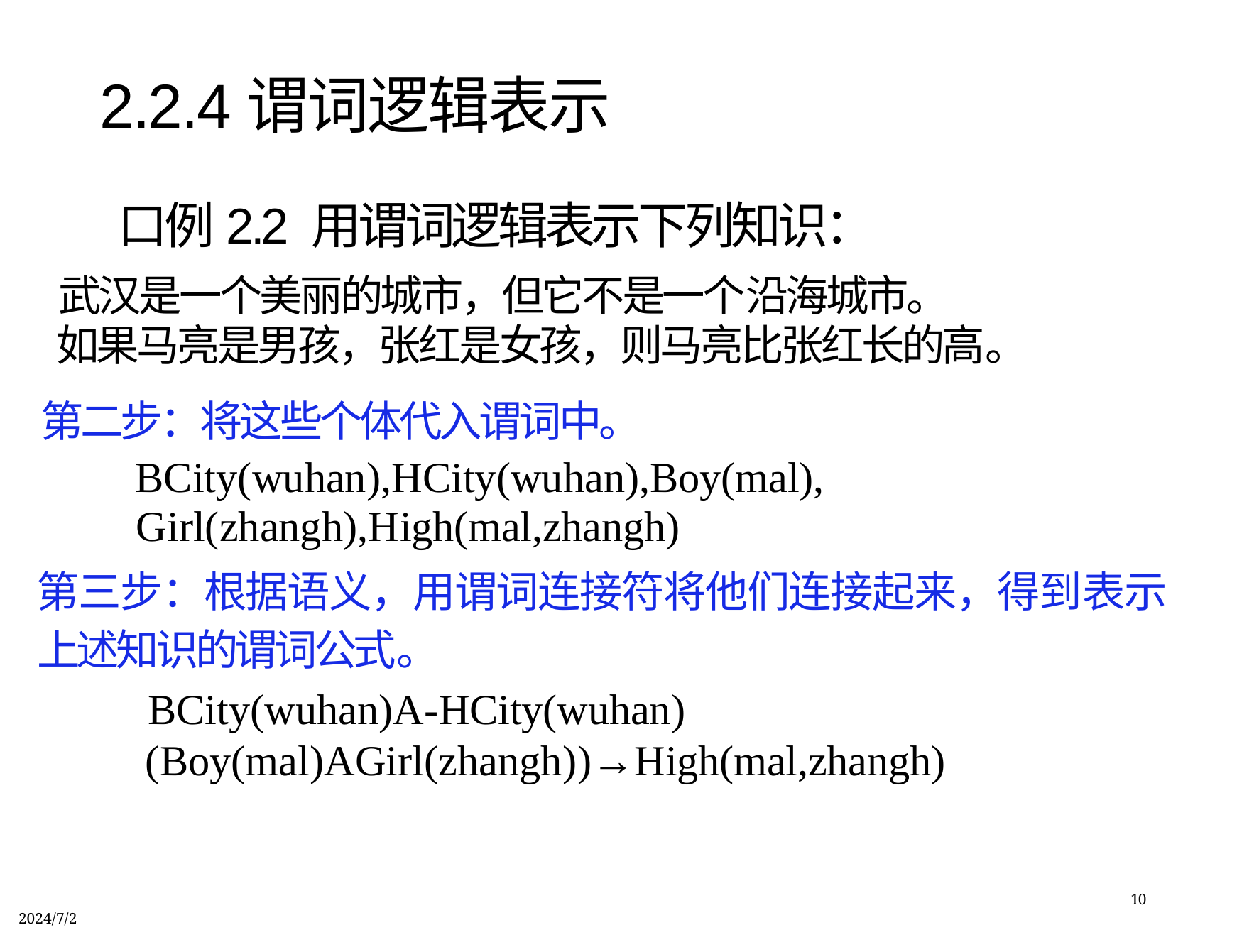

2.2.4谓词逻辑表示

口例2.2 用谓词逻辑表示下列知识：
武汉是一个美丽的城市，但它不是一个沿海城市。
如果马亮是男孩，张红是女孩，则马亮比张红长的高。
第二步：将这些个体代入谓词中。
BCity(wuhan),HCity(wuhan),Boy(mal),
Girl(zhangh),High(mal,zhangh)
第三步：根据语义，用谓词连接符将他们连接起来，得到表示
上述知识的谓词公式。
BCity(wuhan)A-HCity(wuhan)
(Boy(mal)AGirl(zhangh))→High(mal,zhangh)

10
2024/7/2